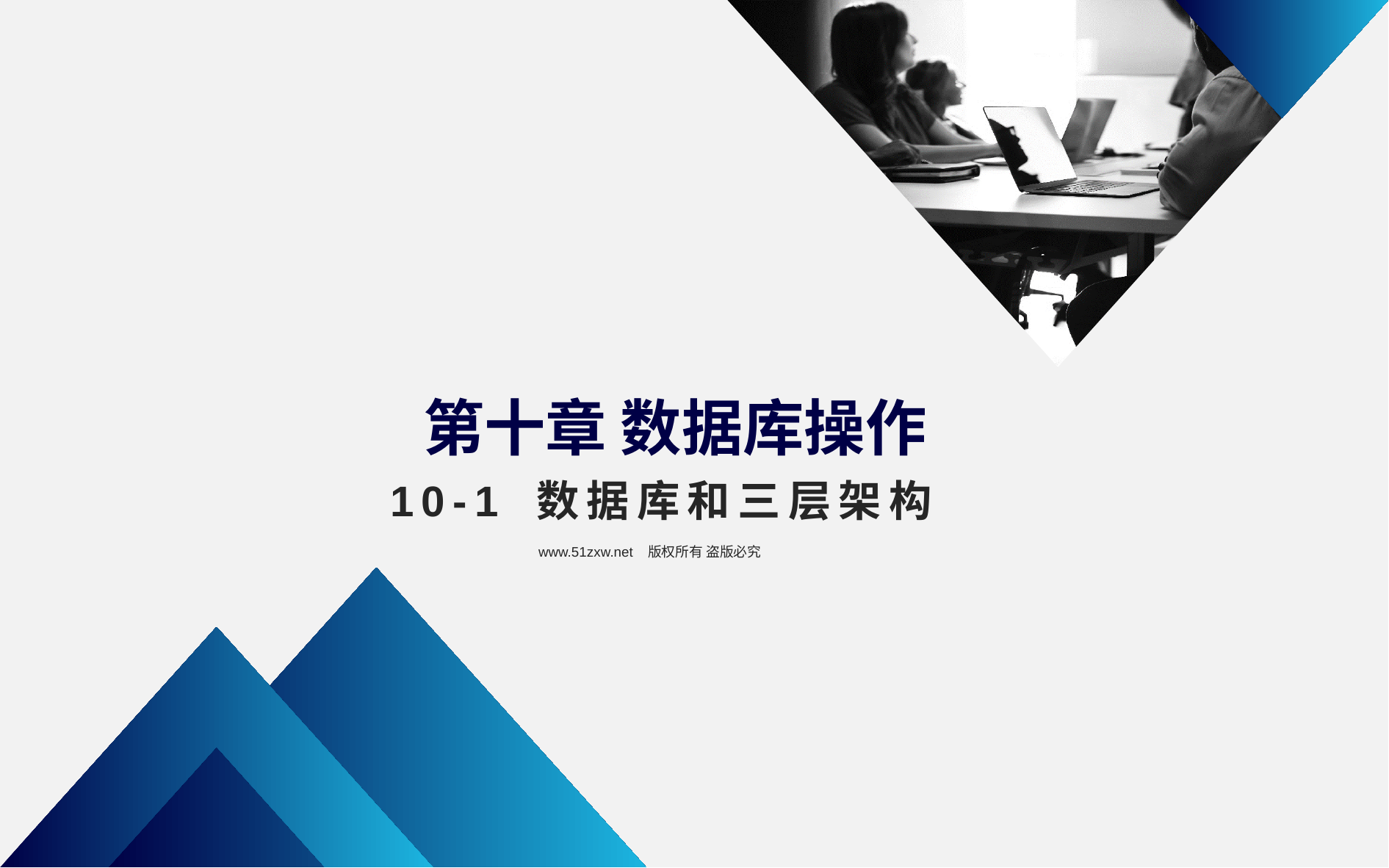

第十章 数据库操作
10-1 数据库和三层架构
www.51zxw.net   版权所有 盗版必究